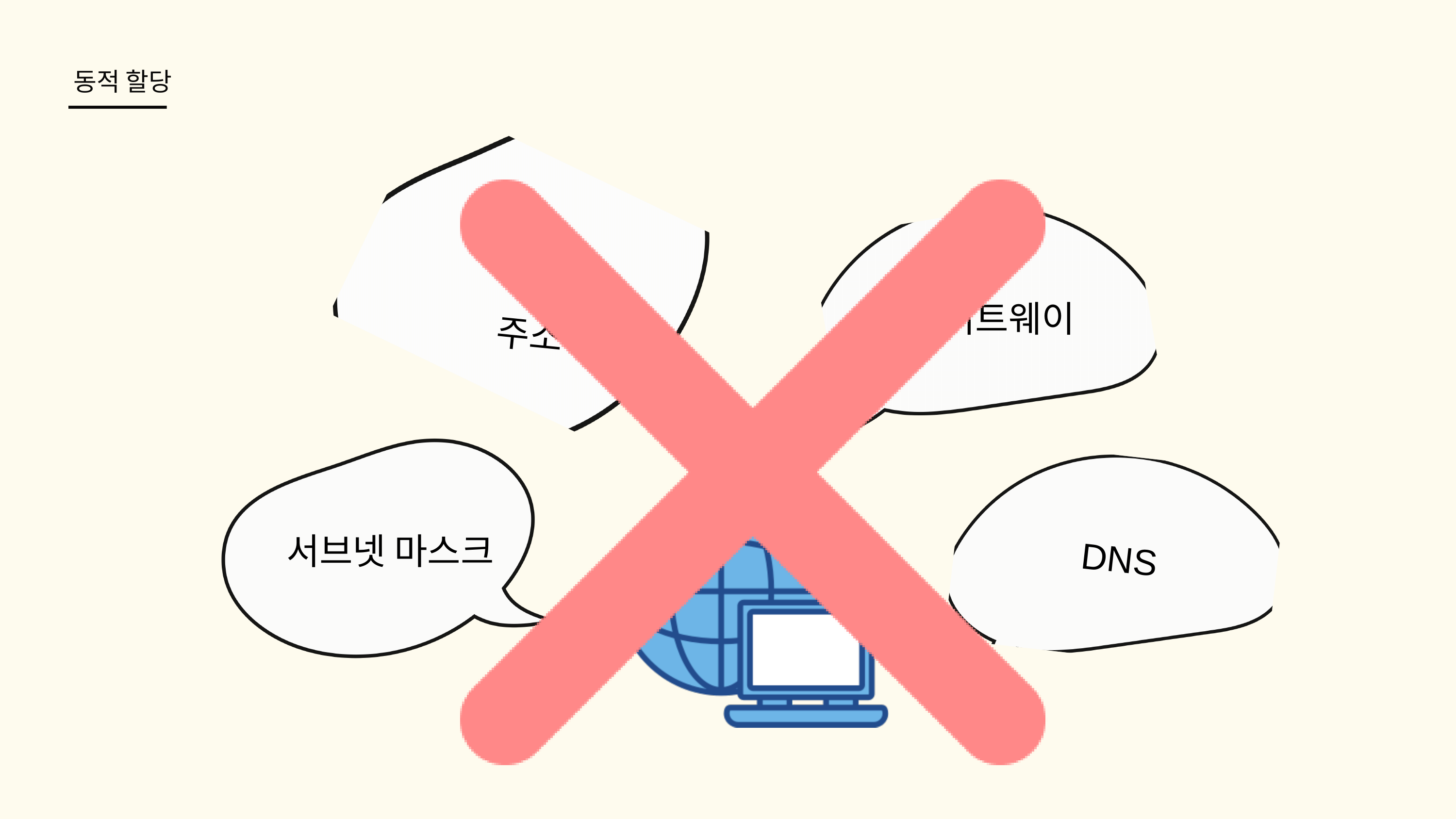

동적 할당

IP 주소

게이트웨이

서브넷 마스크

DNS